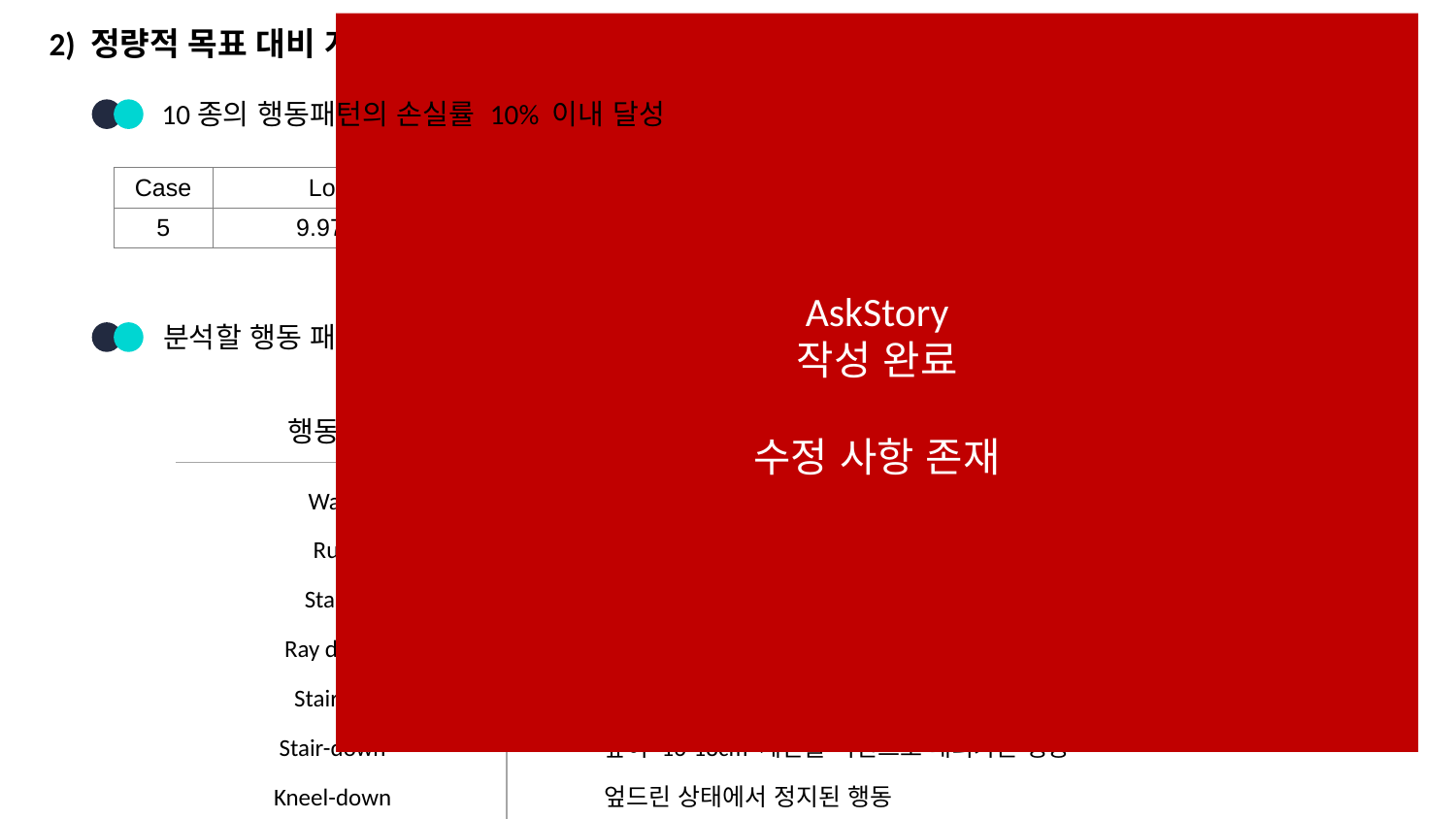

AskStory
작성 완료

수정 사항 존재
2) 정량적 목표 대비 개발실적_ 행동패턴분석
10종의 행동패턴의 손실률 10% 이내 달성

| Case | Loss | Data set | 학습 횟수 | 분석 횟수 |
| --- | --- | --- | --- | --- |
| 5 | 9.97 % | 2450개 | 20000 번 | 500 번 |
분석할 행동 패턴 종류 총 10종을 목표

| 행동패턴 | 상세 설명 |
| --- | --- |
Walk
Run
Stand
Ray down
Stair-up
Stair-down
Kneel-down
Twisted leg
Ride bicycle
Other
약 4-6km/h의 속도로 직선 방향으로 걷는 행동
약 7-30km/h의 속도로 직선 방향으로 뛰는 행동
서 있는 상태로 정지된 행동
누워있는 상태로 정지된 행동
높이 16-18cm 계단을 직선으로 올라가는 행동
높이 16-18cm 계단을 직선으로 내려가는 행동
엎드린 상태에서 정지된 행동
걷기, 뛰기, 서기 행동을 제외한 특정 운동량을 보이는 행동
약 15-40km/h의 속도로 양쪽발로 자전거 페달을 밟는 행동
위의 9가지 패턴 외의 행동